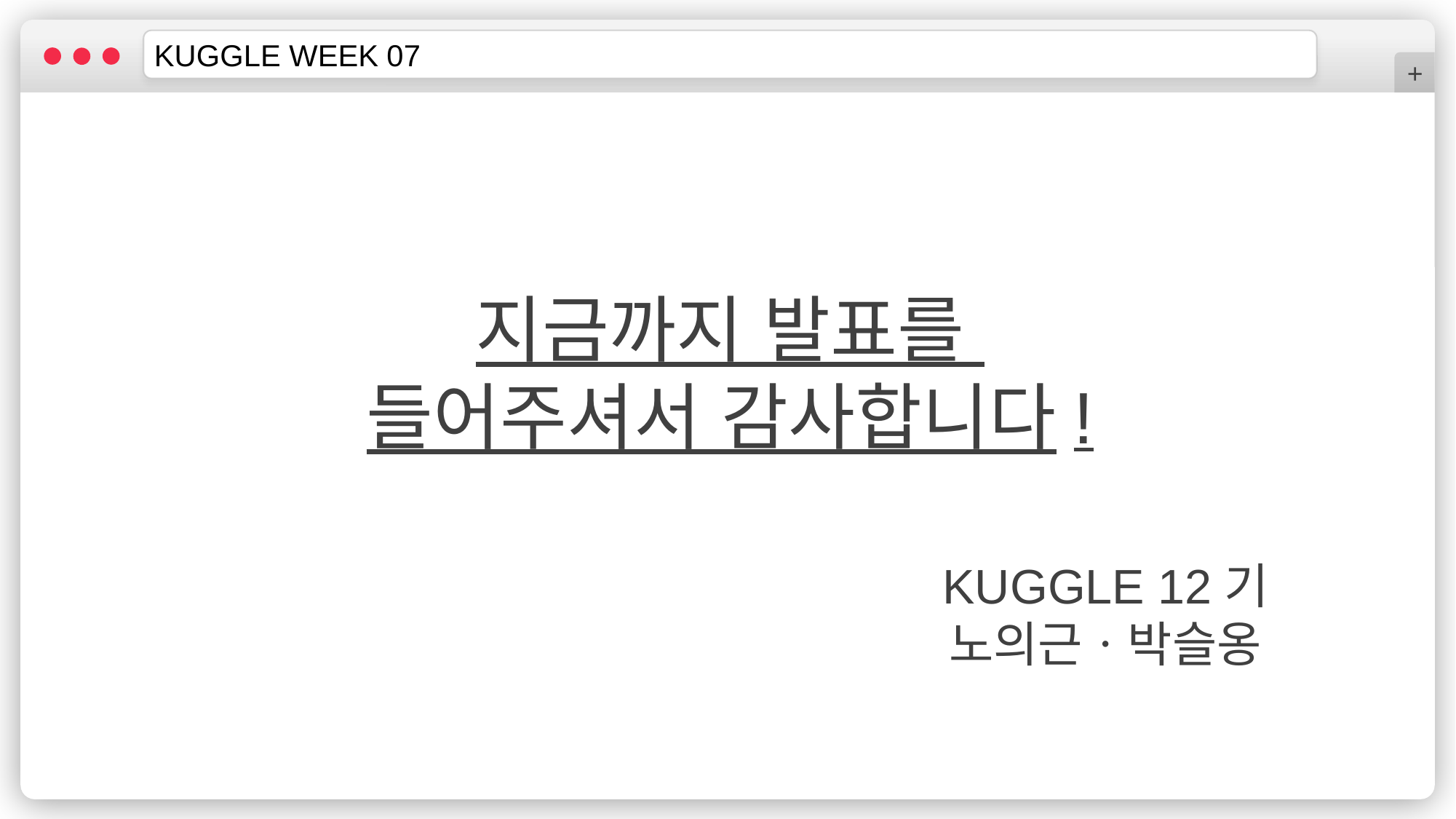

KUGGLE WEEK 07

+
지금까지 발표를
들어주셔서 감사합니다!
KUGGLE 12기
노의근ㆍ박슬옹